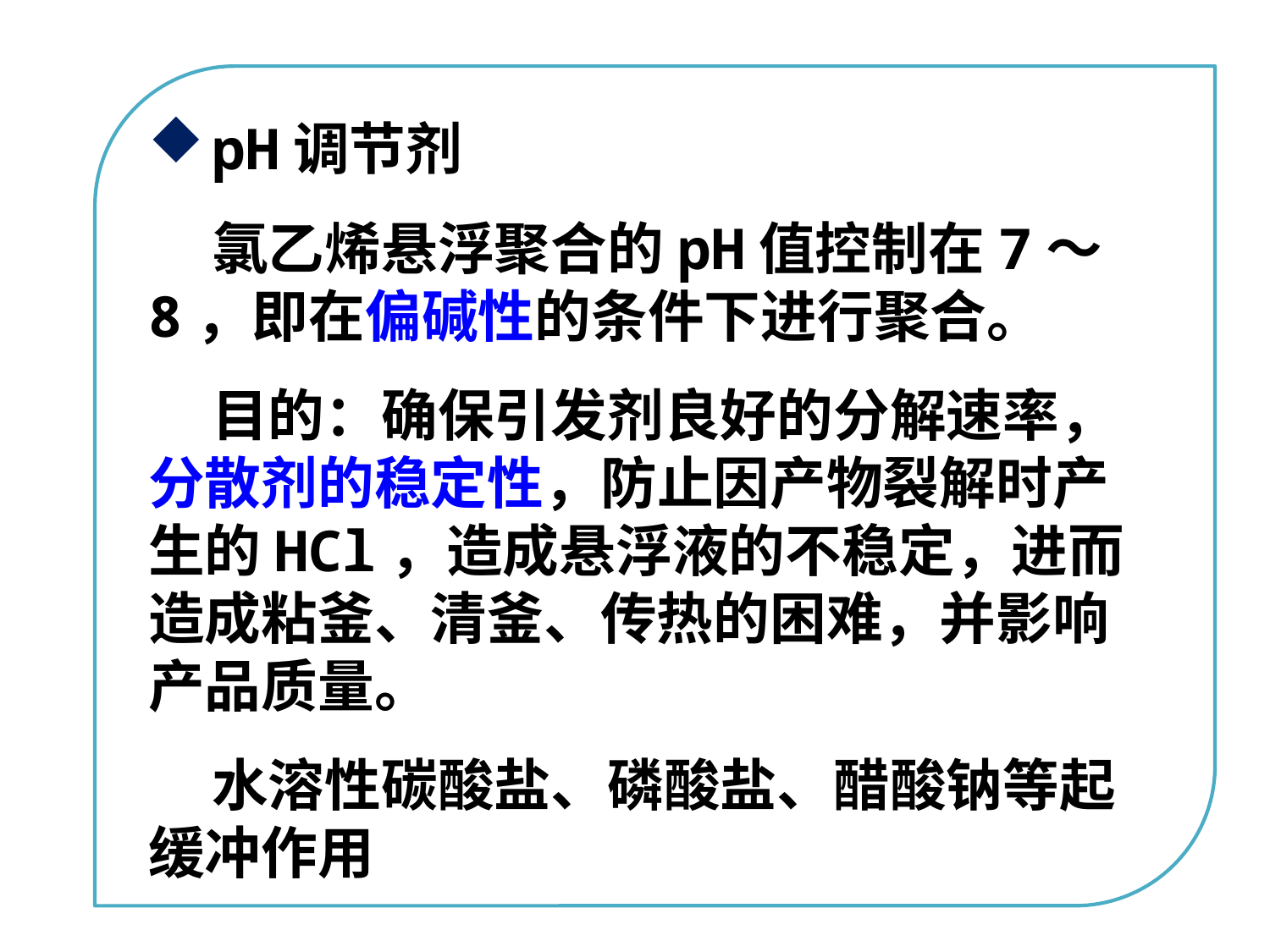

pH调节剂
氯乙烯悬浮聚合的pH值控制在7～8，即在偏碱性的条件下进行聚合。
目的：确保引发剂良好的分解速率，分散剂的稳定性，防止因产物裂解时产生的HCl，造成悬浮液的不稳定，进而造成粘釜、清釜、传热的困难，并影响产品质量。
水溶性碳酸盐、磷酸盐、醋酸钠等起缓冲作用
点击添加文本
点击添加文本
点击添加文本
点击添加文本